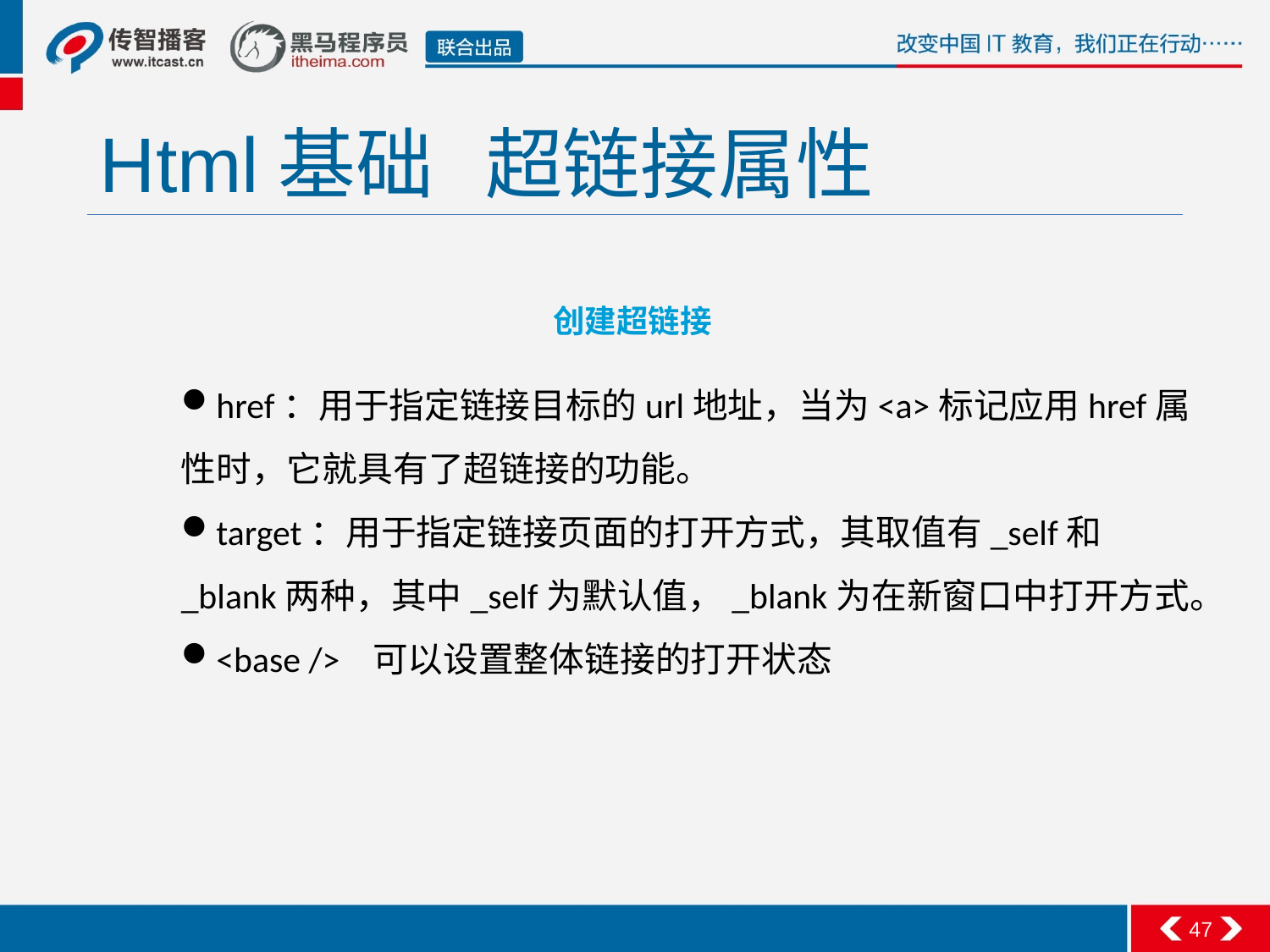

# Html基础   超链接属性
创建超链接
href：用于指定链接目标的url地址，当为<a>标记应用href属性时，它就具有了超链接的功能。
target：用于指定链接页面的打开方式，其取值有_self和_blank两种，其中_self为默认值，_blank为在新窗口中打开方式。
<base />   可以设置整体链接的打开状态

47